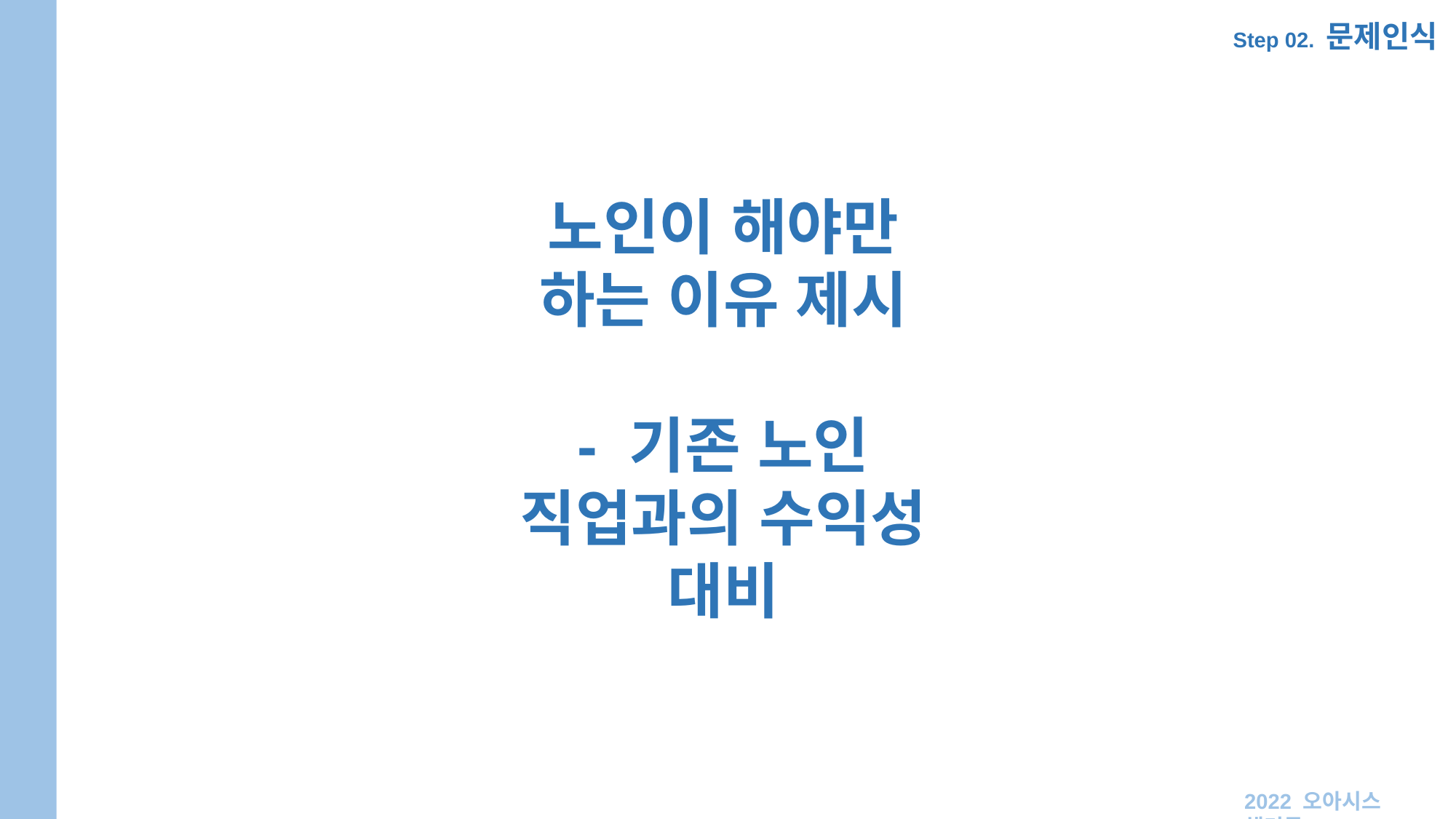

Step 02. 문제인식
노인이 해야만 하는 이유 제시

- 기존 노인 직업과의 수익성 대비
2022 오아시스 해커톤